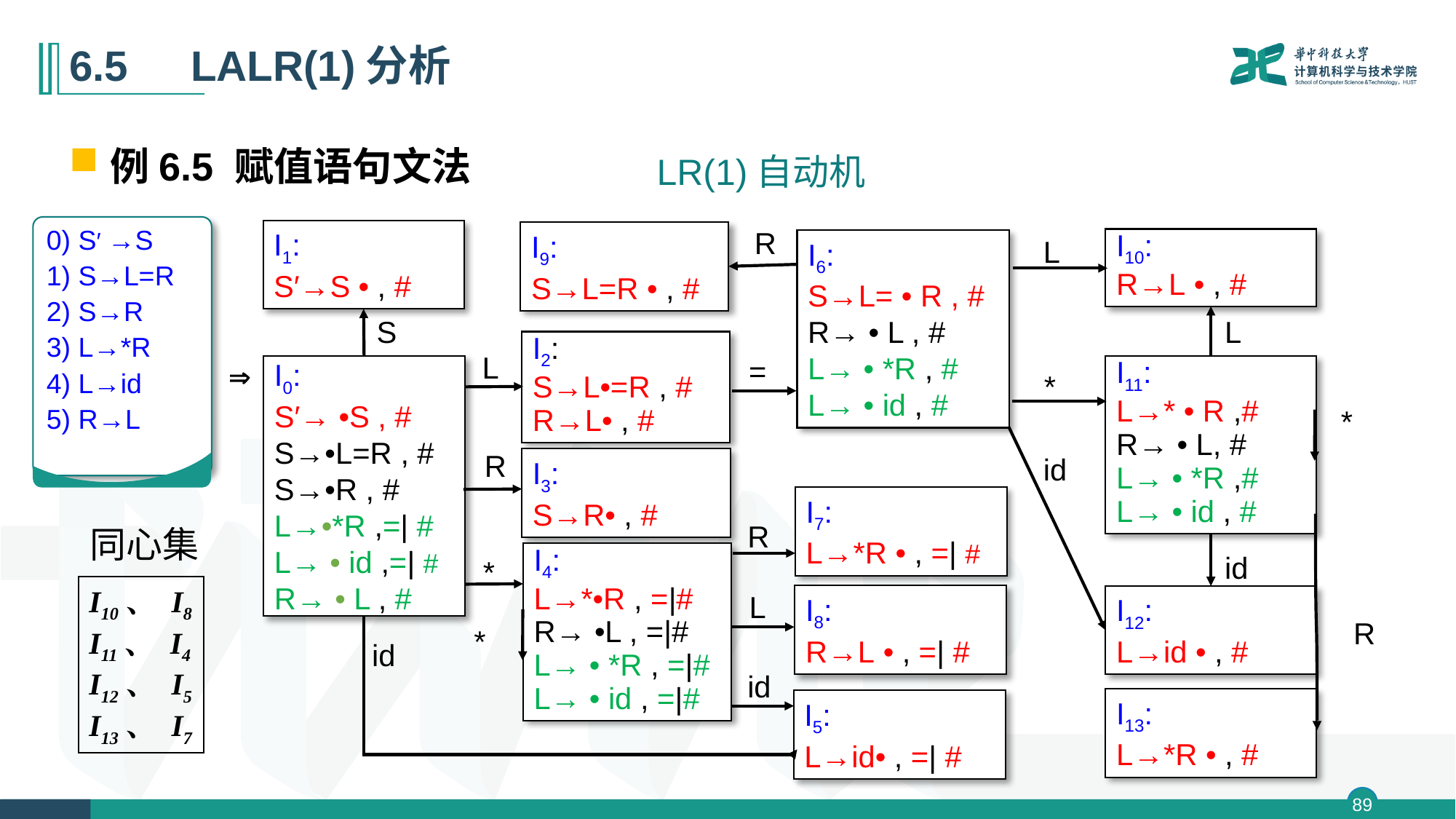

# 6.5　LALR(1)分析
例6.5 赋值语句文法
LR(1)自动机
0) S′ →S
1) S→L=R
2) S→R
3) L→*R
4) L→id
5) R→L

R
I1:
S′→S • , #
I9:
S→L=R • , #
L
I10:
R→L • , #
I6:
S→L= • R , #
R→ • L , #
L→ • *R , #
L→ • id , #
L
S
I2:
S→L•=R , #
R→L• , #
L
=
⇒
I0:
S′→ •S , #
S→•L=R , #
S→•R , #
L→•*R ,=| #
L→ • id ,=| #
R→ • L , #
I11:
L→* • R ,# R→ • L, #
L→ • *R ,#
L→ • id , #
*
*
R
id
I3:
S→R• , #
I7:
L→*R • , =| #
R
同心集
id
I4:
L→*•R , =|#
R→ •L , =|#
L→ • *R , =|#
L→ • id , =|#
*
I10、 I8
I11、 I4
I12、 I5
I13、 I7
L
I8:
R→L • , =| #
I12:
L→id • , #
R
*
id
id
I13:
L→*R • , #
I5:
L→id• , =| #